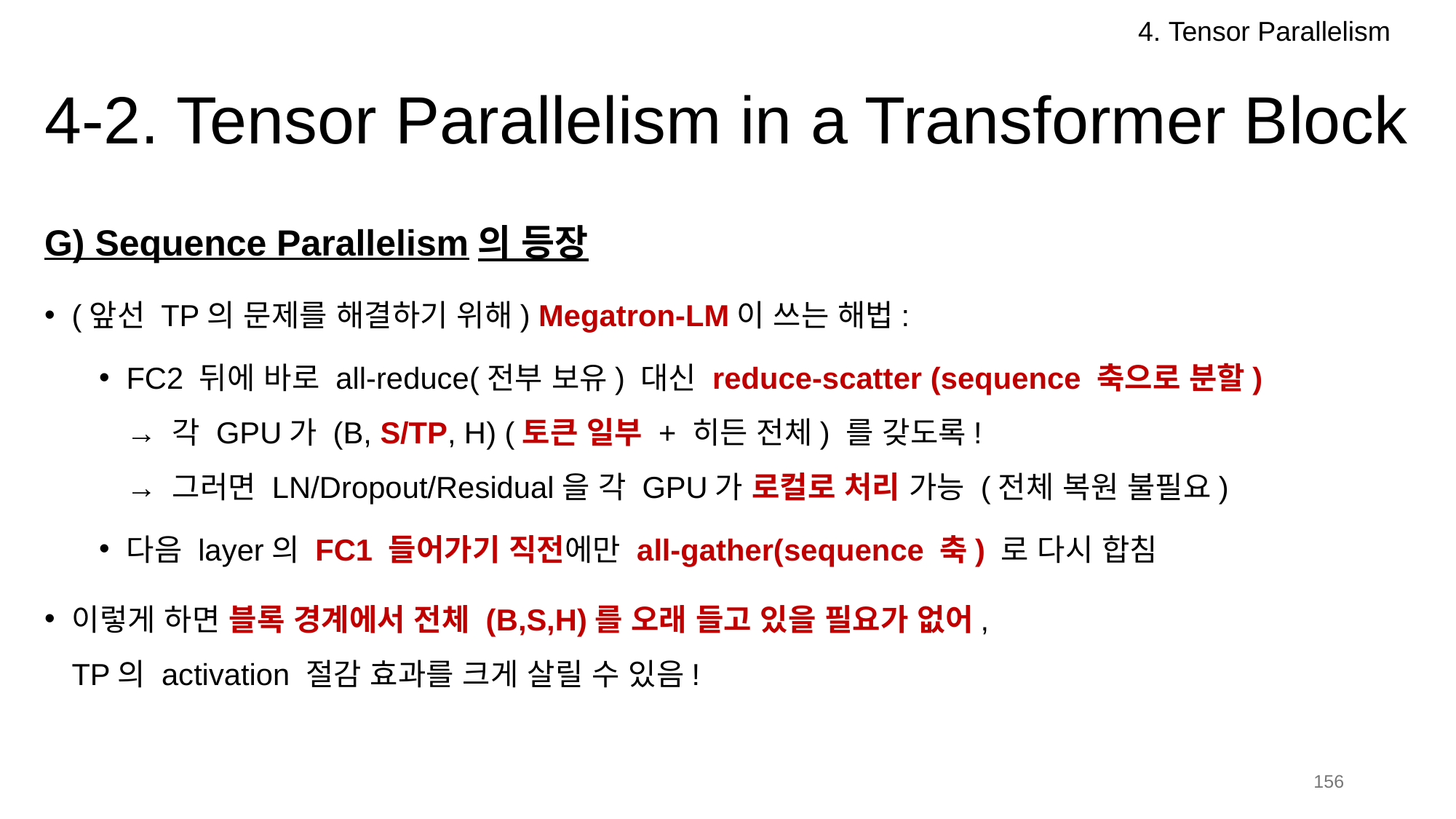

4. Tensor Parallelism
# 4-2. Tensor Parallelism in a Transformer Block
G) Sequence Parallelism의 등장
(앞선 TP의 문제를 해결하기 위해) Megatron-LM이 쓰는 해법:
FC2 뒤에 바로 all-reduce(전부 보유) 대신 reduce-scatter (sequence 축으로 분할)
→ 각 GPU가 (B, S/TP, H) (토큰 일부 + 히든 전체) 를 갖도록!
→ 그러면 LN/Dropout/Residual을 각 GPU가 로컬로 처리 가능 (전체 복원 불필요)
다음 layer의 FC1 들어가기 직전에만 all-gather(sequence 축) 로 다시 합침
이렇게 하면 블록 경계에서 전체 (B,S,H)를 오래 들고 있을 필요가 없어,
TP의 activation 절감 효과를 크게 살릴 수 있음!

156